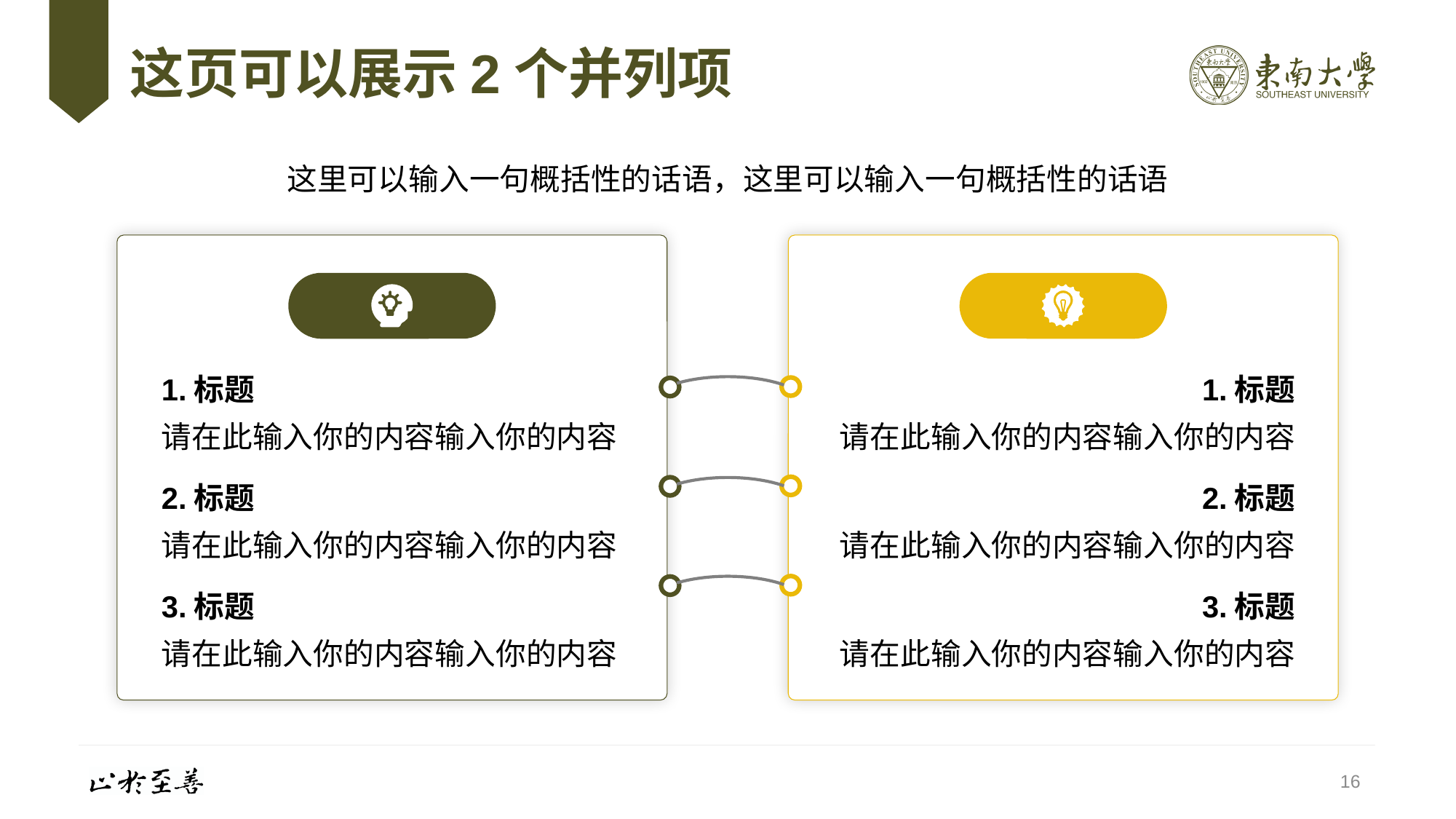

# 这页可以展示2个并列项
这里可以输入一句概括性的话语，这里可以输入一句概括性的话语

1.标题
请在此输入你的内容输入你的内容
1.标题
请在此输入你的内容输入你的内容

2.标题
请在此输入你的内容输入你的内容
2.标题
请在此输入你的内容输入你的内容

3.标题
请在此输入你的内容输入你的内容
3.标题
请在此输入你的内容输入你的内容

16